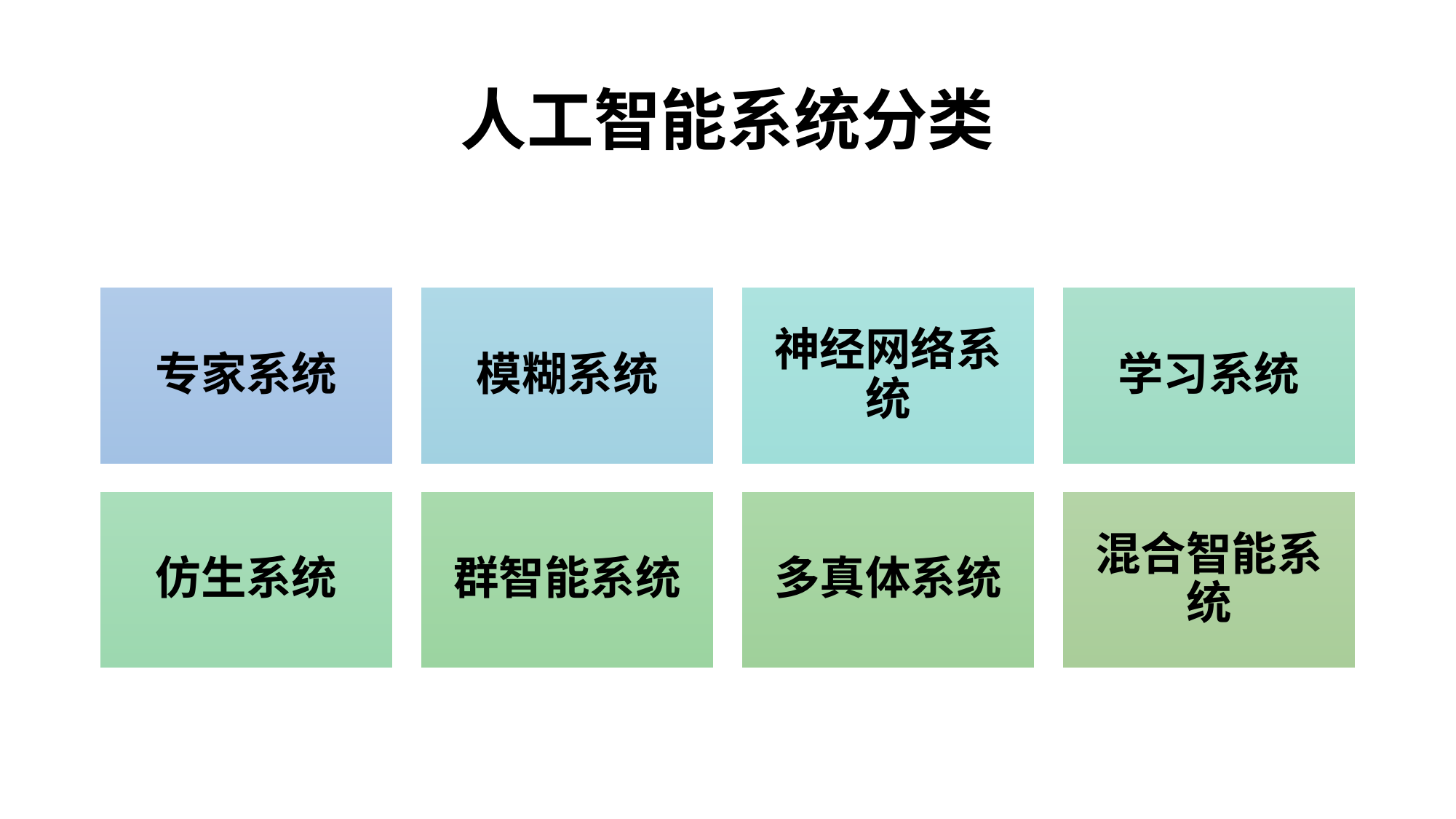

# 人工智能系统分类
专家系统
模糊系统
神经网络系统
学习系统
仿生系统
群智能系统
多真体系统
混合智能系统